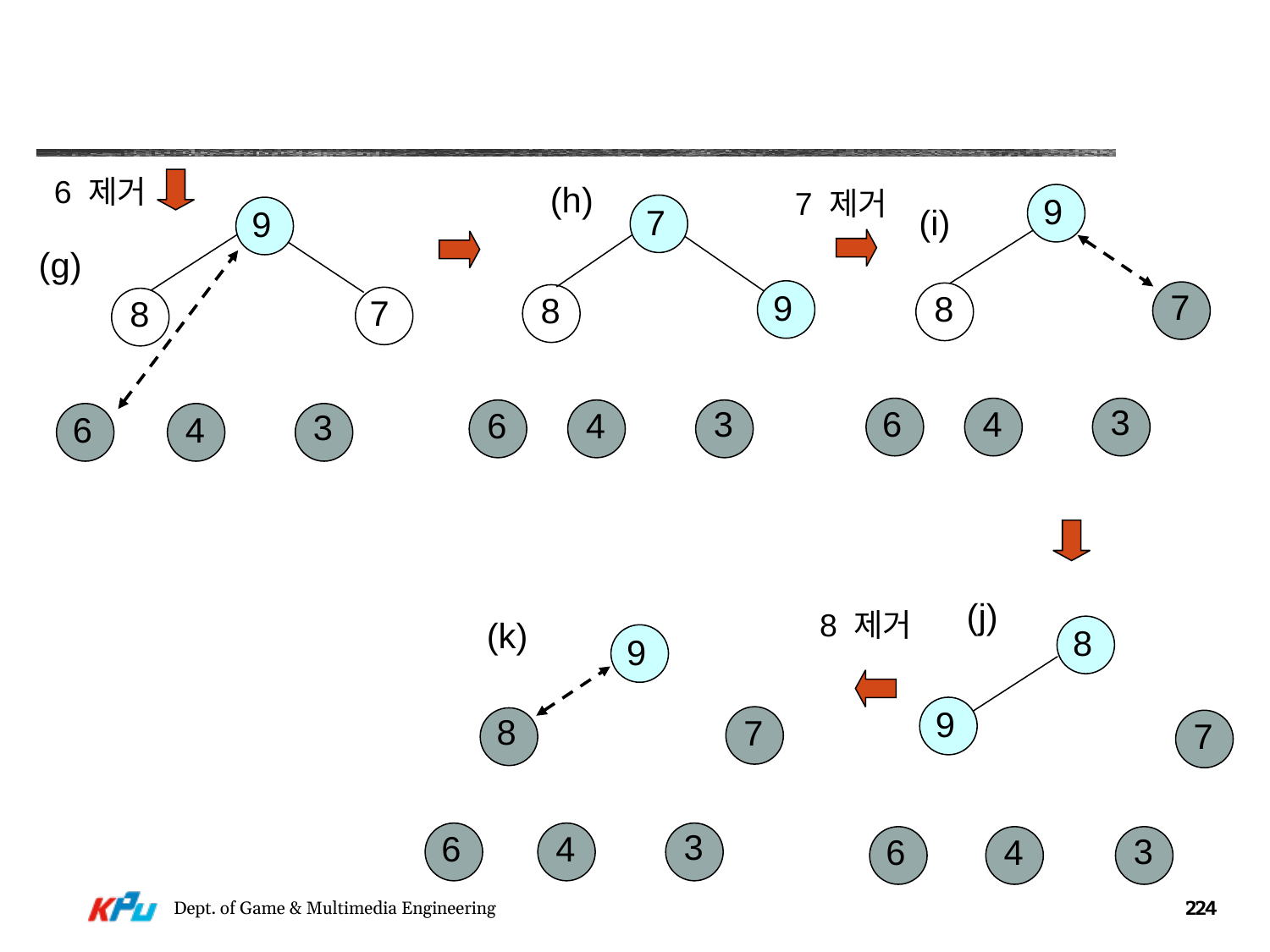

#
6 제거

(h)

7 제거
9

7

(i)
9

(g)

7
9

8

8

7

8

3
3
6
4
6
4

3

6
4

(j)
8 제거
(k)
8

9

9

8
7

7

3
6
4
3

6
4

Dept. of Game & Multimedia Engineering
224